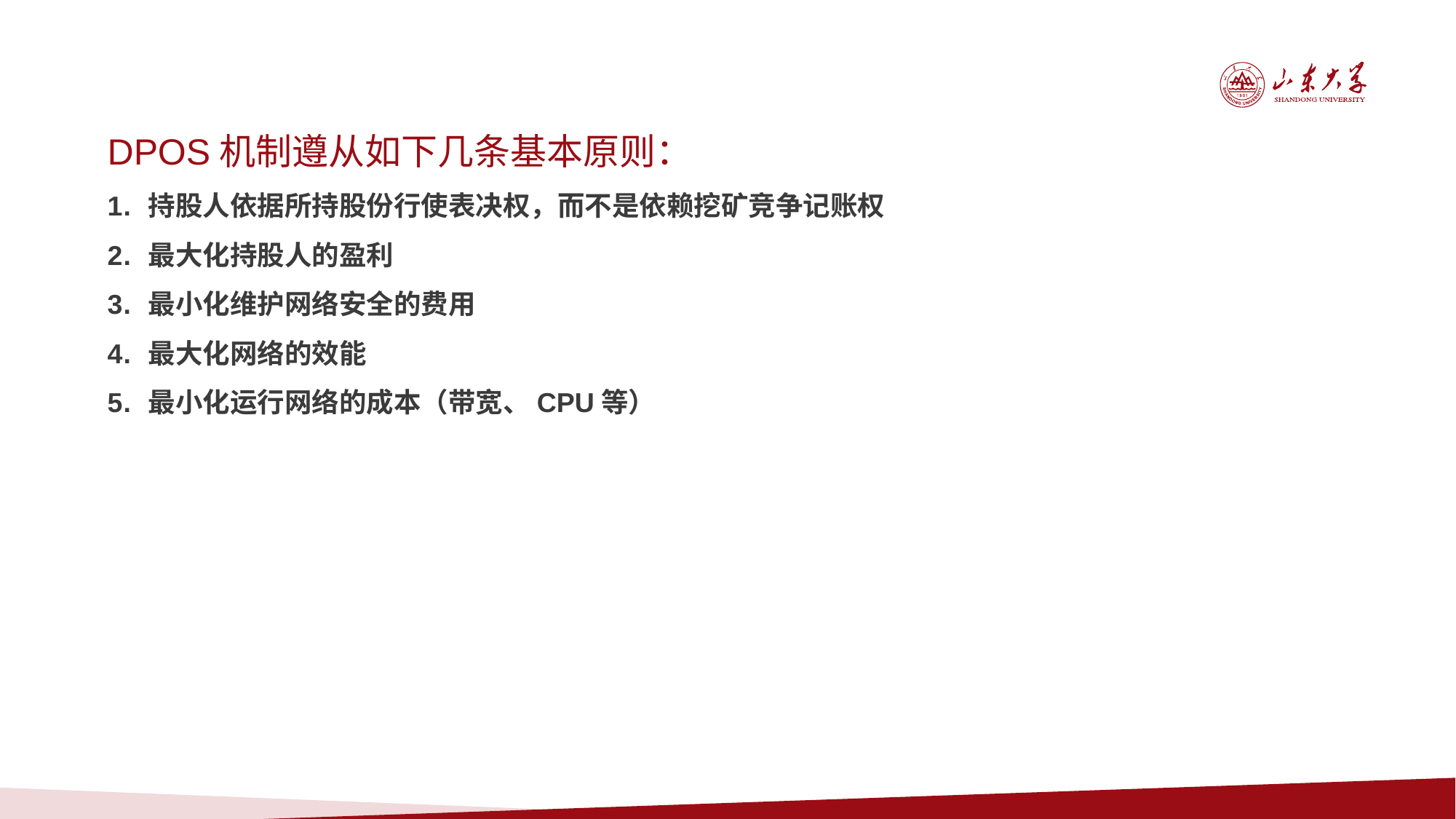

DPOS机制遵从如下几条基本原则：
持股人依据所持股份行使表决权，而不是依赖挖矿竞争记账权
最大化持股人的盈利
最小化维护网络安全的费用
最大化网络的效能
最小化运行网络的成本（带宽、CPU等）